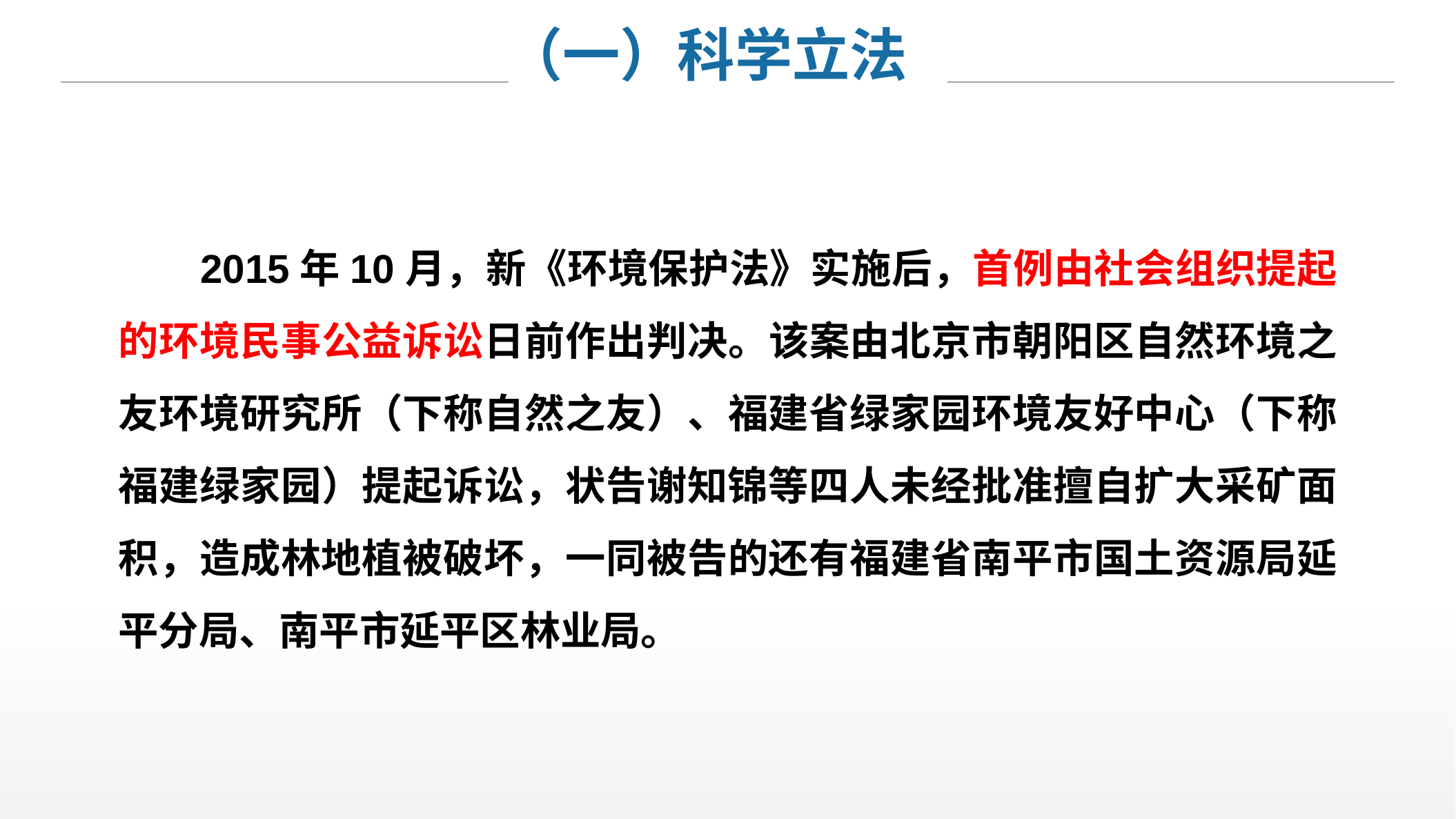

（一）科学立法
2015年10月，新《环境保护法》实施后，首例由社会组织提起的环境民事公益诉讼日前作出判决。该案由北京市朝阳区自然环境之友环境研究所（下称自然之友）、福建省绿家园环境友好中心（下称福建绿家园）提起诉讼，状告谢知锦等四人未经批准擅自扩大采矿面积，造成林地植被破坏，一同被告的还有福建省南平市国土资源局延平分局、南平市延平区林业局。